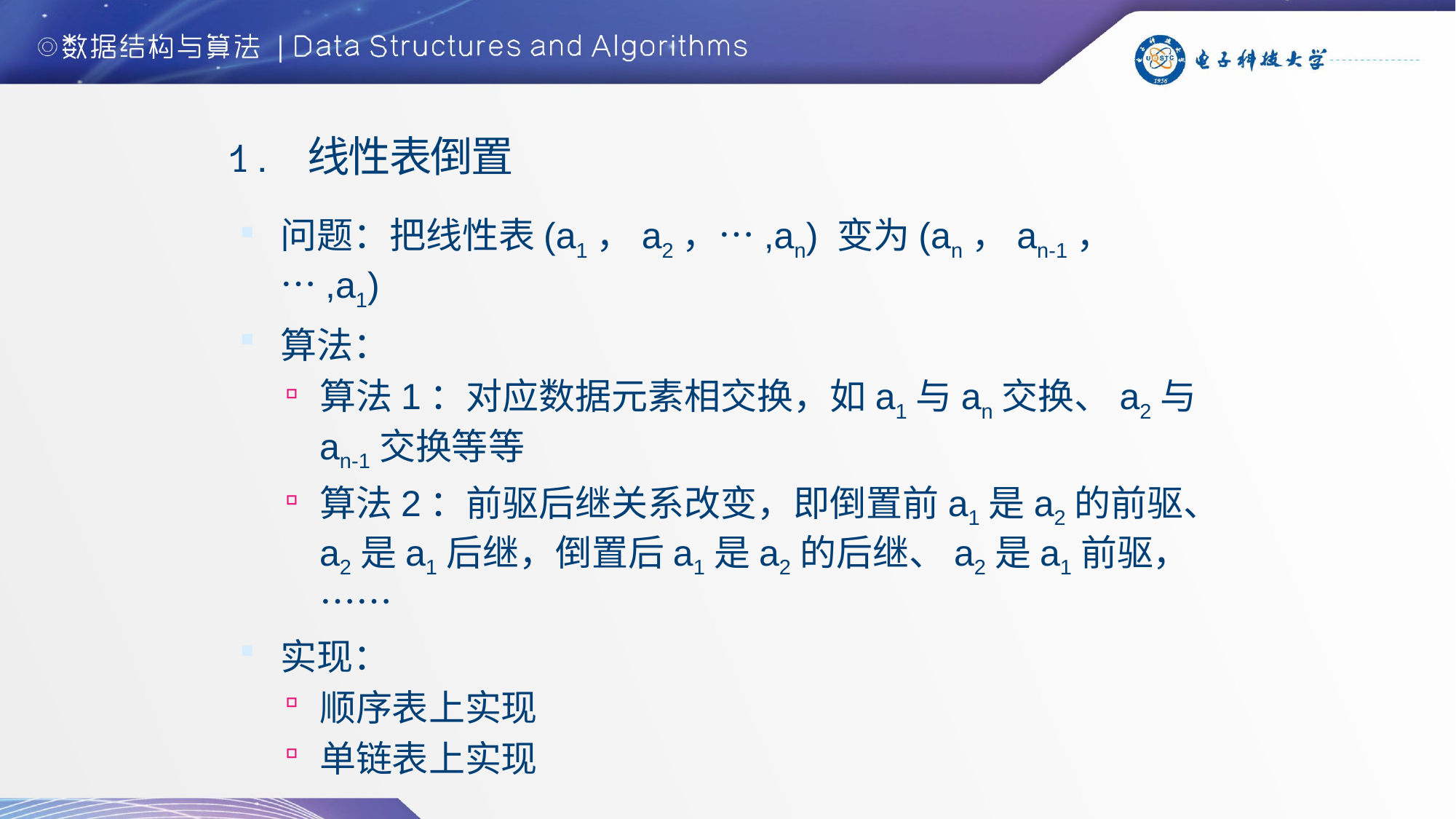

# 1. 线性表倒置
问题：把线性表(a1，a2，…,an) 变为(an，an-1，…,a1)
算法：
算法1：对应数据元素相交换，如a1与an交换、a2与an-1交换等等
算法2：前驱后继关系改变，即倒置前a1是a2的前驱、a2是a1后继，倒置后a1是a2的后继、a2是a1前驱，……
实现：
顺序表上实现
单链表上实现